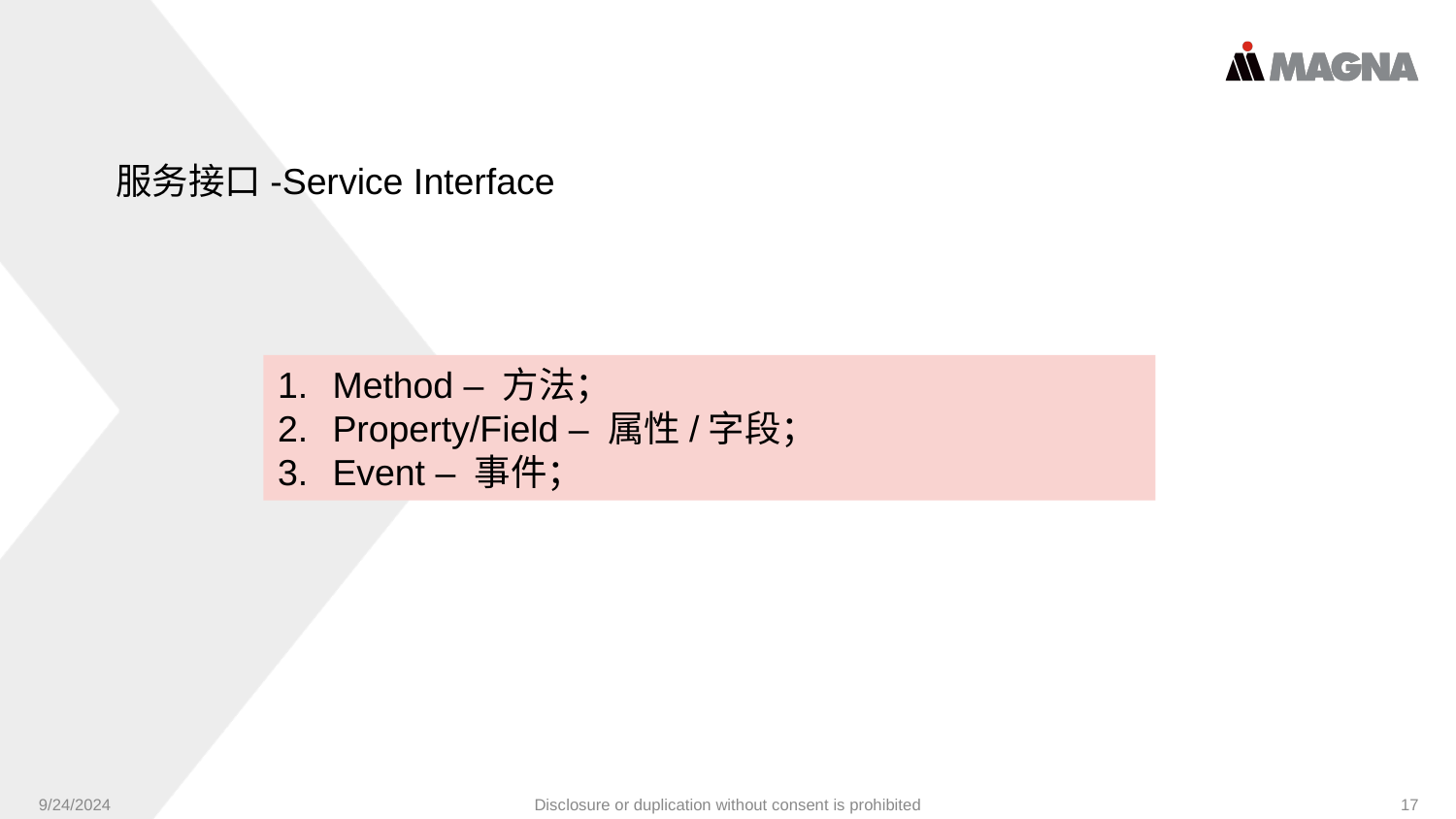

服务接口-Service Interface
Method – 方法；
Property/Field – 属性/字段；
Event – 事件；
9/24/2024
Disclosure or duplication without consent is prohibited
17